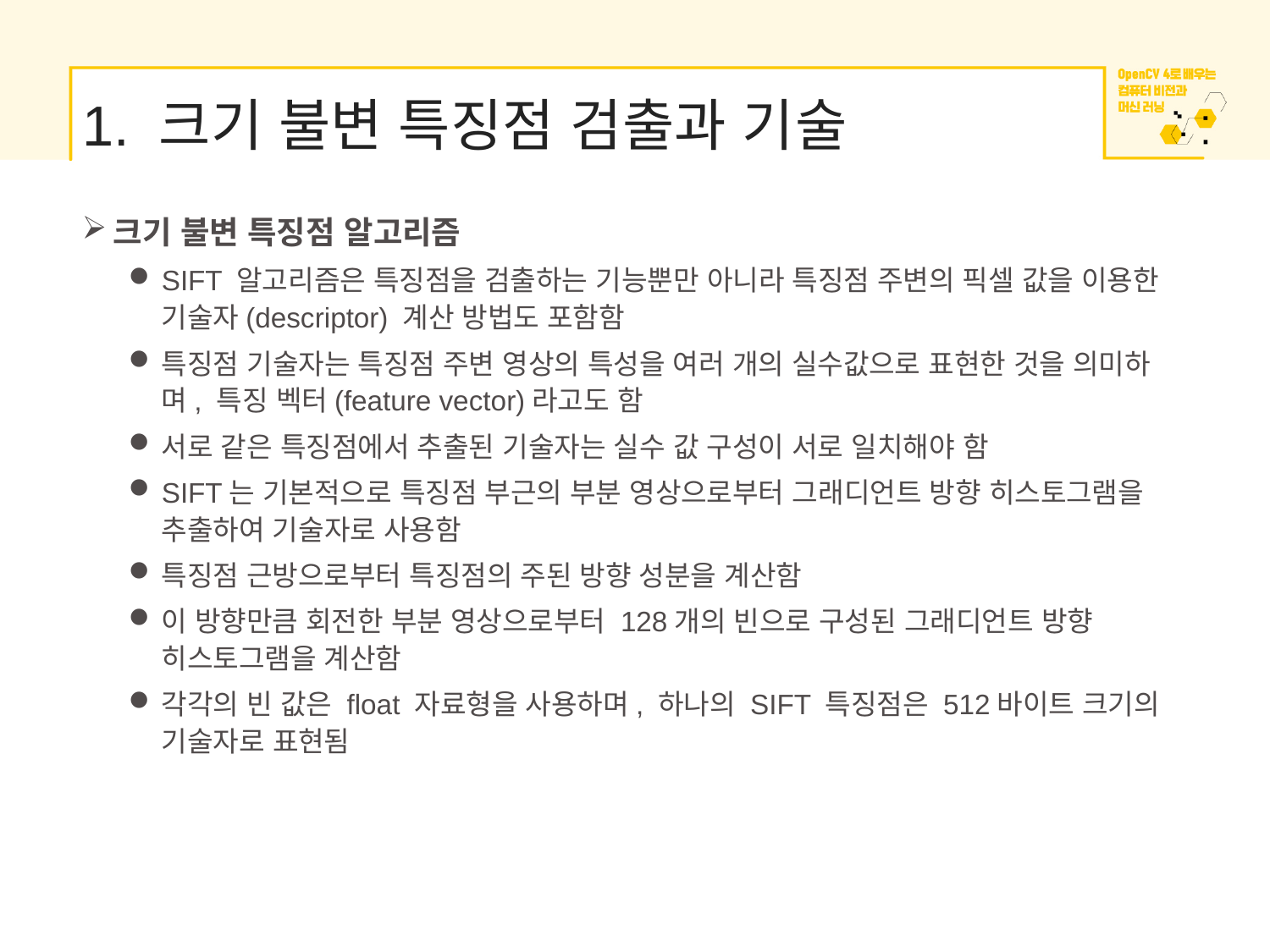

# 1. 크기 불변 특징점 검출과 기술
크기 불변 특징점 알고리즘
SIFT 알고리즘은 특징점을 검출하는 기능뿐만 아니라 특징점 주변의 픽셀 값을 이용한 기술자(descriptor) 계산 방법도 포함함
특징점 기술자는 특징점 주변 영상의 특성을 여러 개의 실수값으로 표현한 것을 의미하며, 특징 벡터(feature vector)라고도 함
서로 같은 특징점에서 추출된 기술자는 실수 값 구성이 서로 일치해야 함
SIFT는 기본적으로 특징점 부근의 부분 영상으로부터 그래디언트 방향 히스토그램을 추출하여 기술자로 사용함
특징점 근방으로부터 특징점의 주된 방향 성분을 계산함
이 방향만큼 회전한 부분 영상으로부터 128개의 빈으로 구성된 그래디언트 방향 히스토그램을 계산함
각각의 빈 값은 float 자료형을 사용하며, 하나의 SIFT 특징점은 512바이트 크기의 기술자로 표현됨